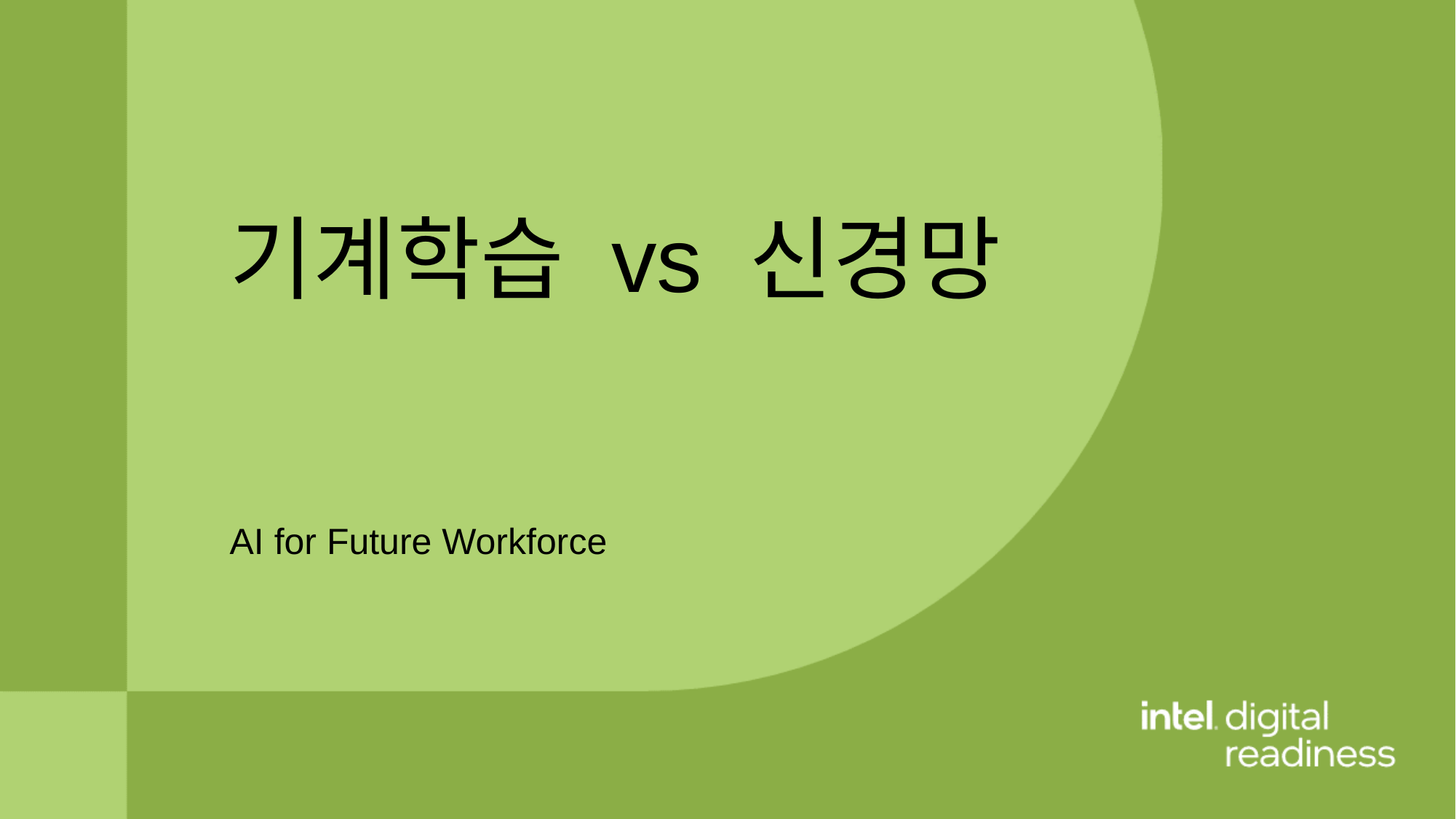

기계학습 vs 신경망
AI for Future Workforce